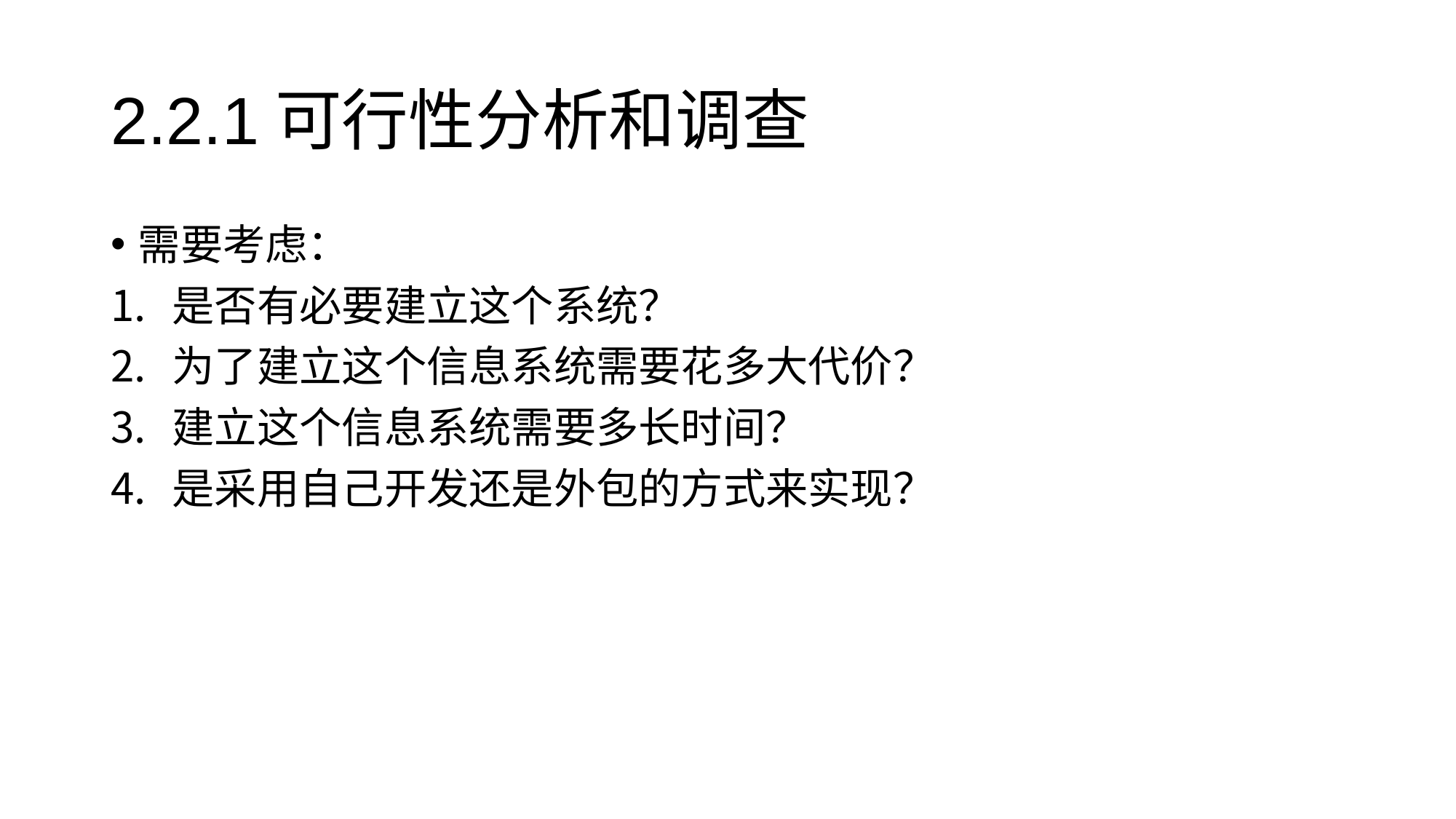

# 2.2.1可行性分析和调查
需要考虑：
是否有必要建立这个系统？
为了建立这个信息系统需要花多大代价？
建立这个信息系统需要多长时间？
是采用自己开发还是外包的方式来实现？